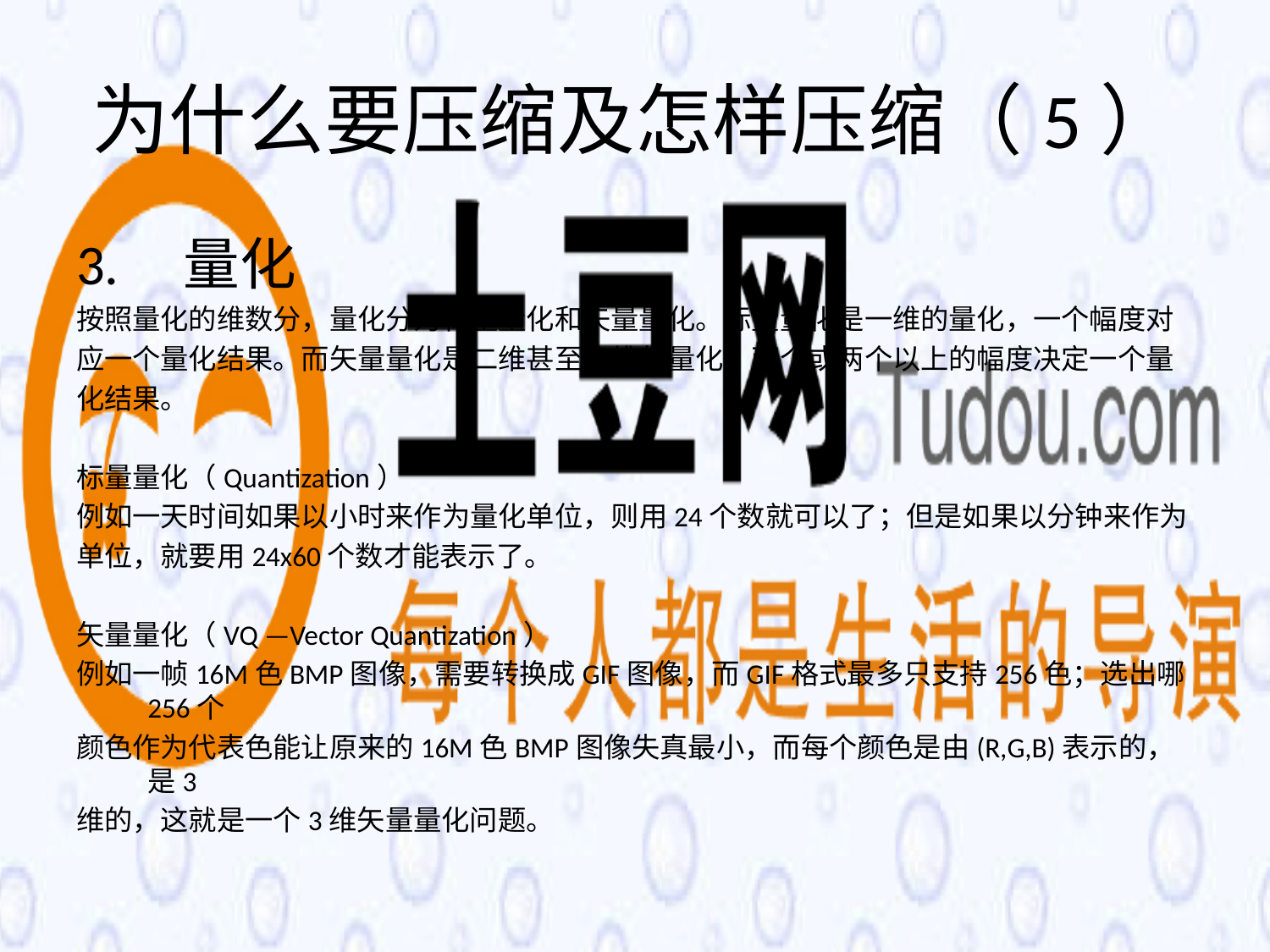

# 为什么要压缩及怎样压缩（5）
3.    量化
按照量化的维数分，量化分为标量量化和矢量量化。标量量化是一维的量化，一个幅度对
应一个量化结果。而矢量量化是二维甚至多维的量化，两个或两个以上的幅度决定一个量
化结果。

标量量化（Quantization）
例如一天时间如果以小时来作为量化单位，则用24个数就可以了；但是如果以分钟来作为
单位，就要用24x60个数才能表示了。

矢量量化（VQ —Vector Quantization）
例如一帧16M色BMP图像，需要转换成GIF图像，而GIF格式最多只支持256色；选出哪256个
颜色作为代表色能让原来的16M色BMP图像失真最小，而每个颜色是由(R,G,B)表示的，是3
维的，这就是一个3维矢量量化问题。